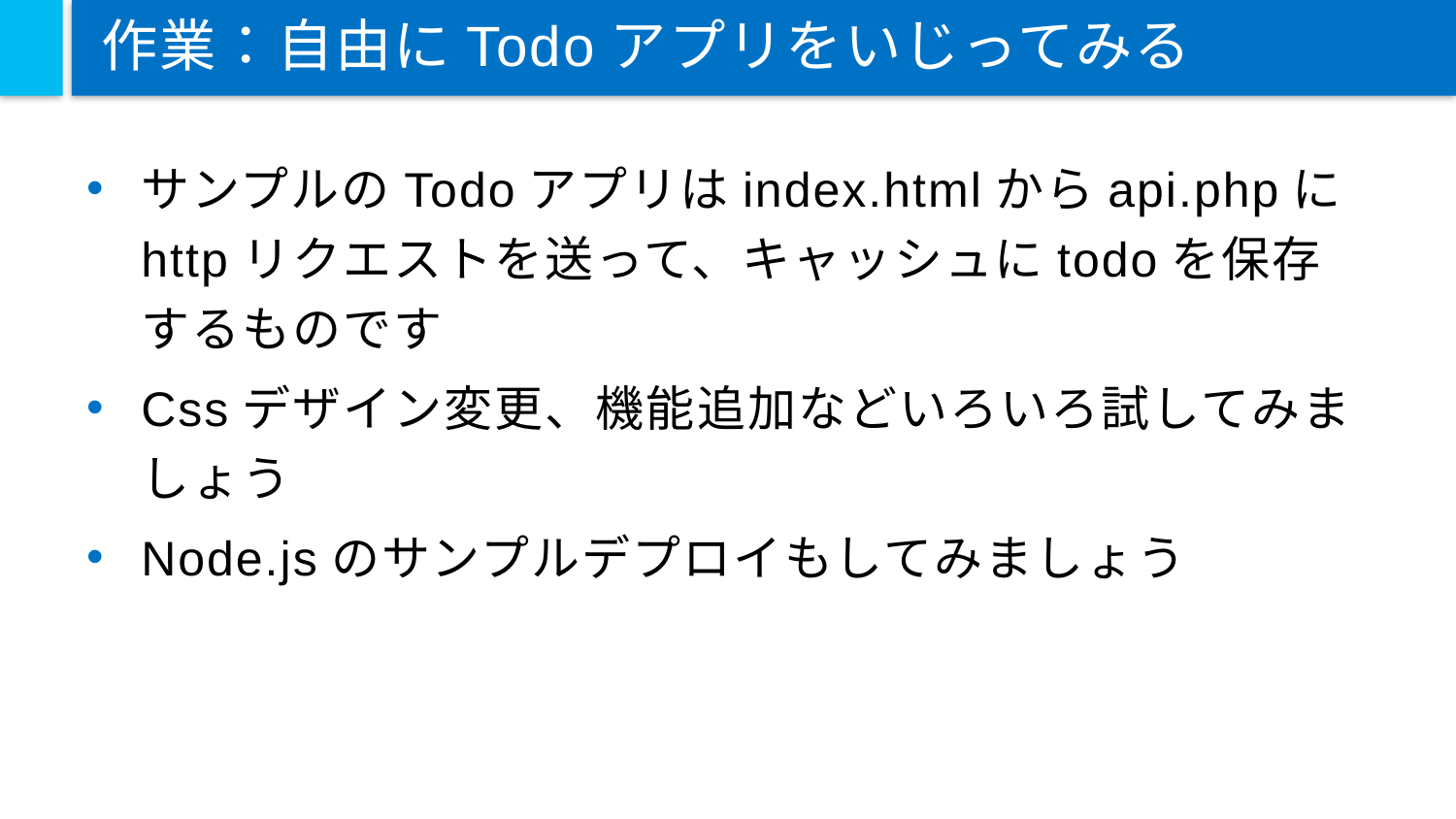

# 作業：自由にTodoアプリをいじってみる
サンプルのTodoアプリはindex.htmlからapi.phpにhttpリクエストを送って、キャッシュにtodoを保存するものです
Cssデザイン変更、機能追加などいろいろ試してみましょう
Node.jsのサンプルデプロイもしてみましょう